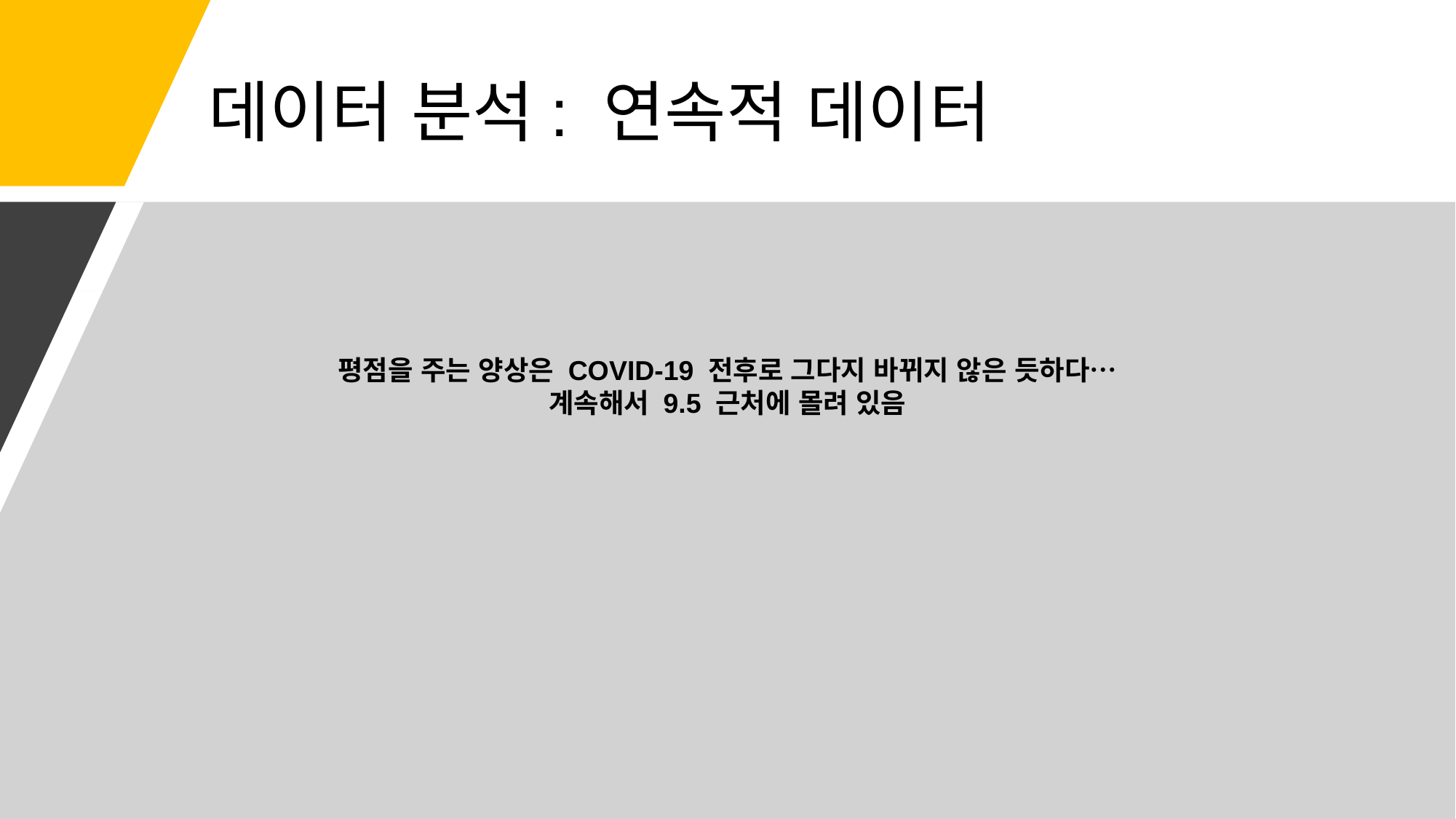

# 데이터 분석: 연속적 데이터

평점을 주는 양상은 COVID-19 전후로 그다지 바뀌지 않은 듯하다…
계속해서 9.5 근처에 몰려 있음